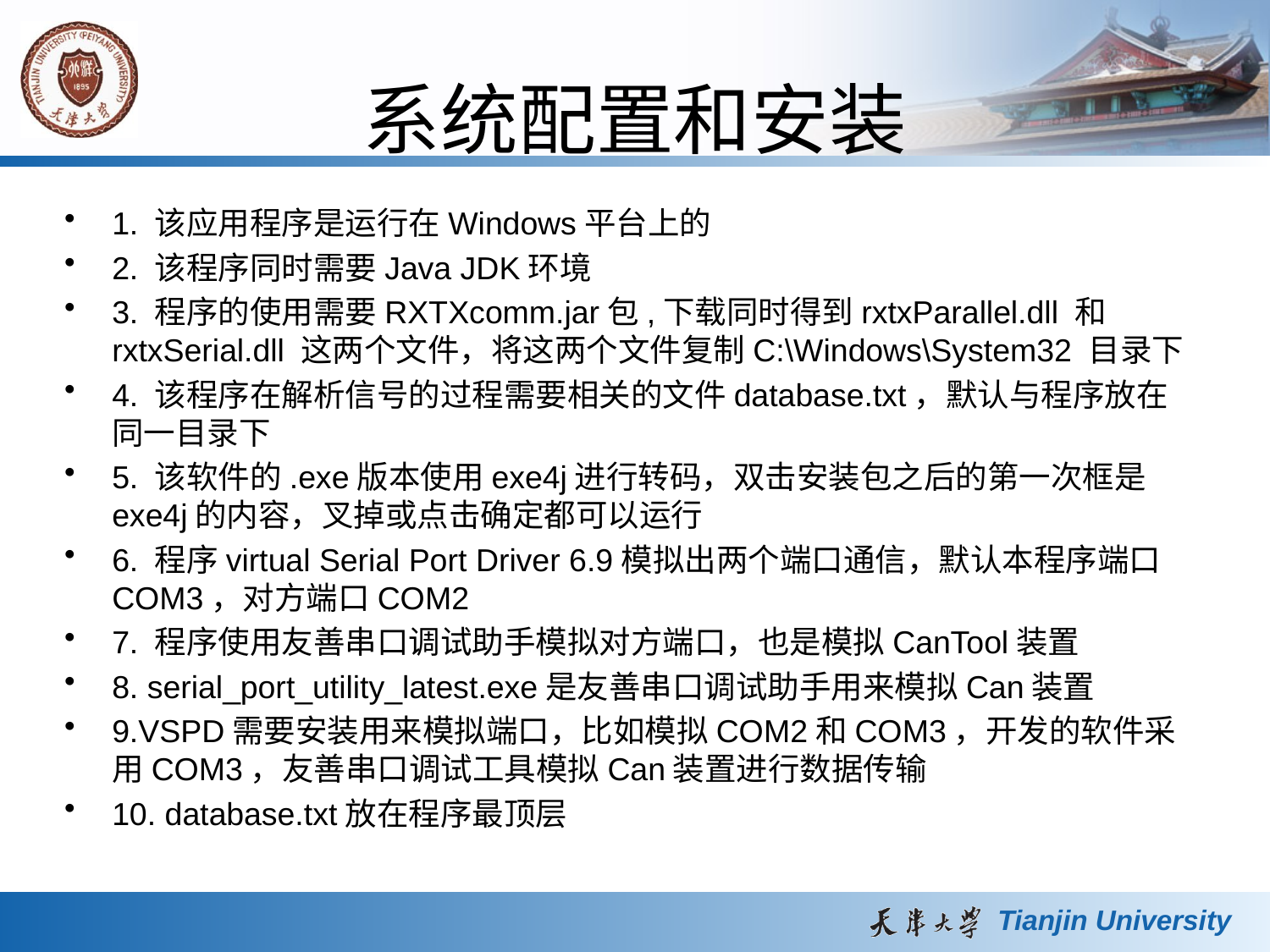

# 系统配置和安装
1. 该应用程序是运行在Windows平台上的
2. 该程序同时需要Java JDK环境
3. 程序的使用需要RXTXcomm.jar包,下载同时得到rxtxParallel.dll 和rxtxSerial.dll 这两个文件，将这两个文件复制C:\Windows\System32 目录下
4. 该程序在解析信号的过程需要相关的文件database.txt，默认与程序放在同一目录下
5. 该软件的.exe版本使用exe4j进行转码，双击安装包之后的第一次框是exe4j的内容，叉掉或点击确定都可以运行
6. 程序virtual Serial Port Driver 6.9模拟出两个端口通信，默认本程序端口COM3，对方端口COM2
7. 程序使用友善串口调试助手模拟对方端口，也是模拟CanTool装置
8. serial_port_utility_latest.exe是友善串口调试助手用来模拟Can装置
9.VSPD需要安装用来模拟端口，比如模拟COM2和COM3，开发的软件采用COM3，友善串口调试工具模拟Can装置进行数据传输
10. database.txt放在程序最顶层
6